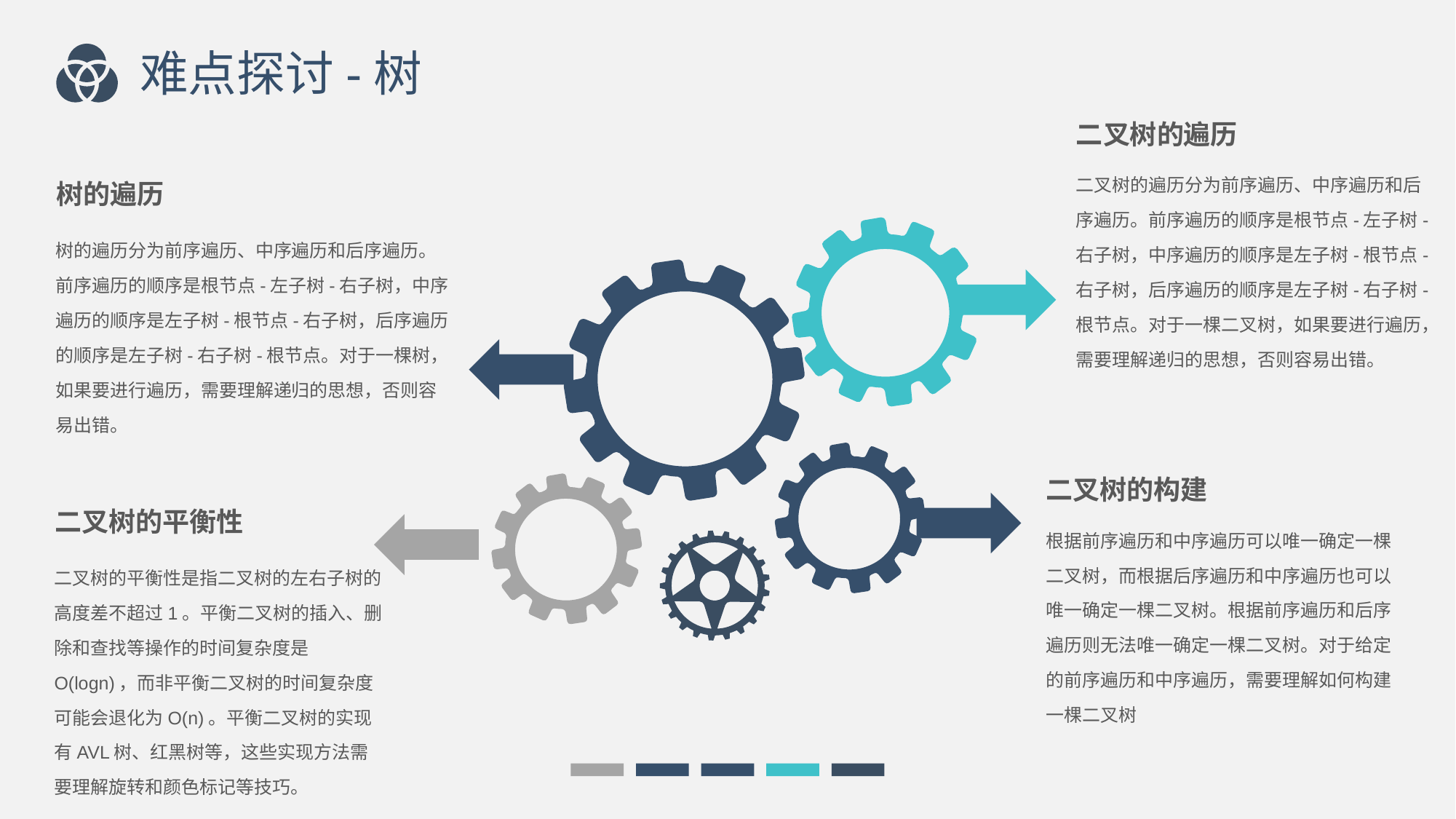

难点探讨-树
二叉树的遍历
树的遍历
二叉树的遍历分为前序遍历、中序遍历和后序遍历。前序遍历的顺序是根节点-左子树-右子树，中序遍历的顺序是左子树-根节点-右子树，后序遍历的顺序是左子树-右子树-根节点。对于一棵二叉树，如果要进行遍历，需要理解递归的思想，否则容易出错。

树的遍历分为前序遍历、中序遍历和后序遍历。前序遍历的顺序是根节点-左子树-右子树，中序遍历的顺序是左子树-根节点-右子树，后序遍历的顺序是左子树-右子树-根节点。对于一棵树，如果要进行遍历，需要理解递归的思想，否则容易出错。

二叉树的构建

二叉树的平衡性

根据前序遍历和中序遍历可以唯一确定一棵二叉树，而根据后序遍历和中序遍历也可以唯一确定一棵二叉树。根据前序遍历和后序遍历则无法唯一确定一棵二叉树。对于给定的前序遍历和中序遍历，需要理解如何构建一棵二叉树

二叉树的平衡性是指二叉树的左右子树的高度差不超过1。平衡二叉树的插入、删除和查找等操作的时间复杂度是O(logn)，而非平衡二叉树的时间复杂度可能会退化为O(n)。平衡二叉树的实现有AVL树、红黑树等，这些实现方法需要理解旋转和颜色标记等技巧。